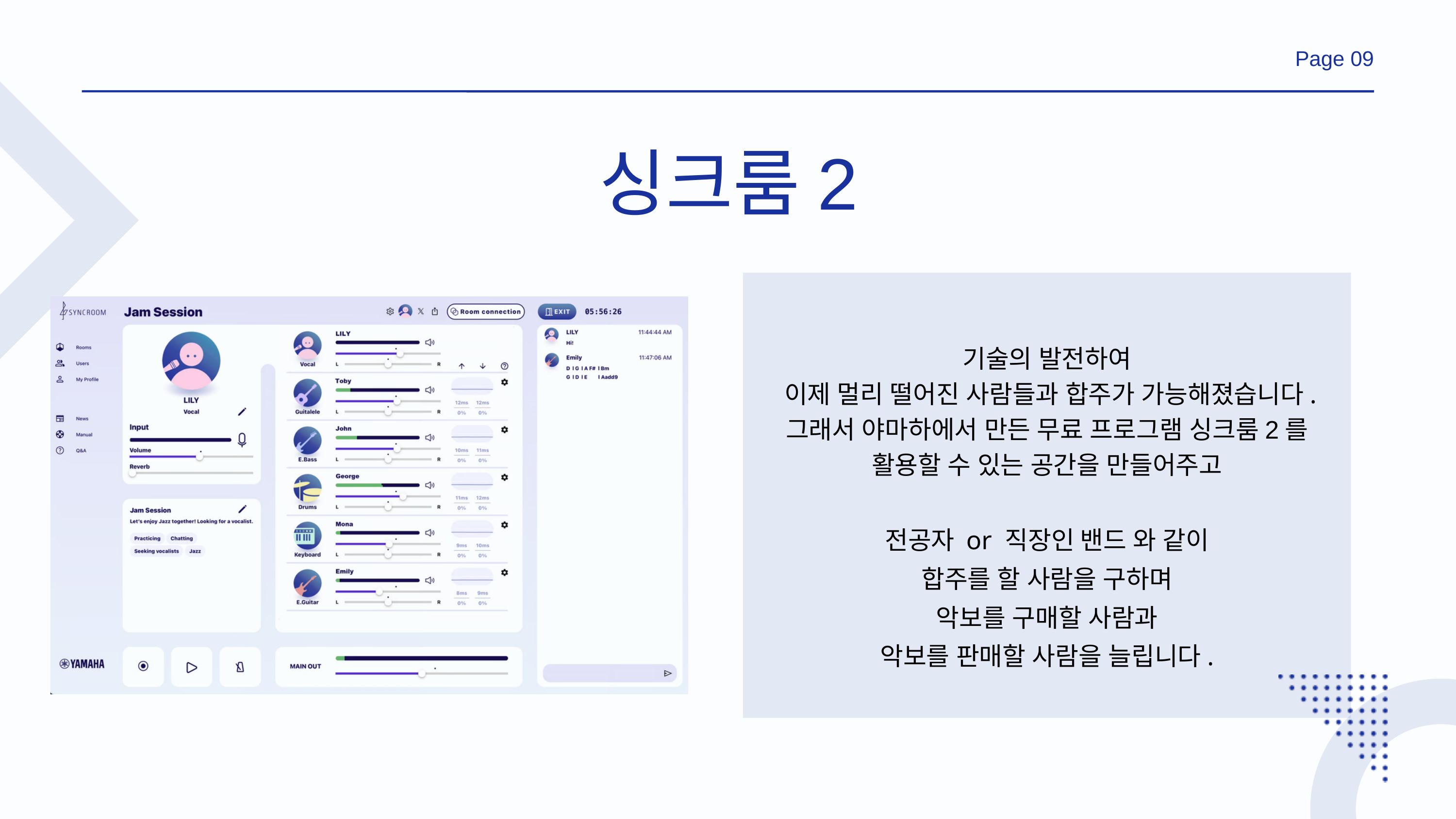

Page 09

싱크룸2

기술의 발전하여
이제 멀리 떨어진 사람들과 합주가 가능해졌습니다.
그래서 야마하에서 만든 무료 프로그램 싱크룸2를
활용할 수 있는 공간을 만들어주고
전공자 or 직장인 밴드 와 같이
합주를 할 사람을 구하며
악보를 구매할 사람과
악보를 판매할 사람을 늘립니다.